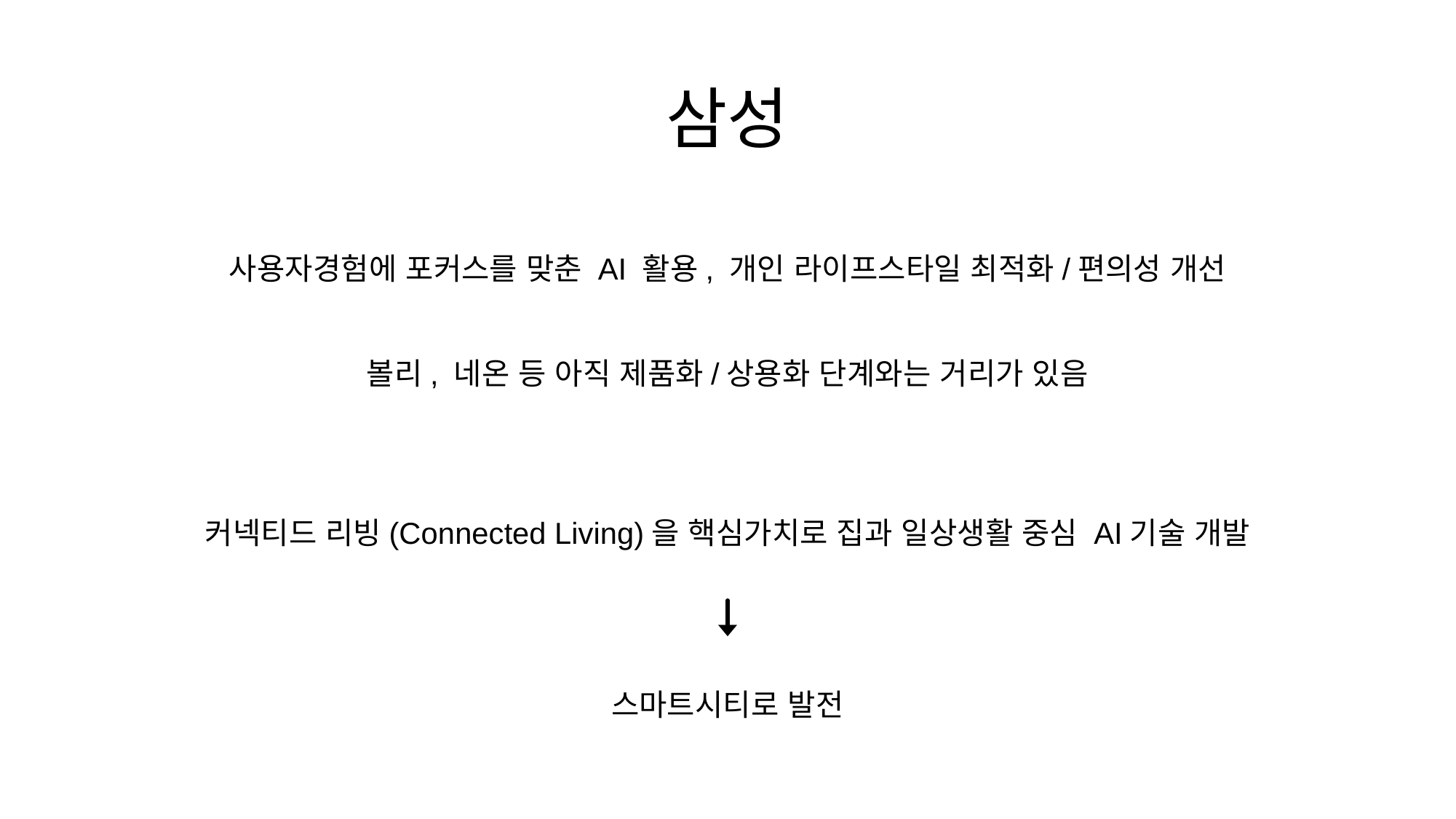

삼성
사용자경험에 포커스를 맞춘 AI 활용, 개인 라이프스타일 최적화/편의성 개선
볼리, 네온 등 아직 제품화/상용화 단계와는 거리가 있음
커넥티드 리빙(Connected Living)을 핵심가치로 집과 일상생활 중심 AI기술 개발
스마트시티로 발전